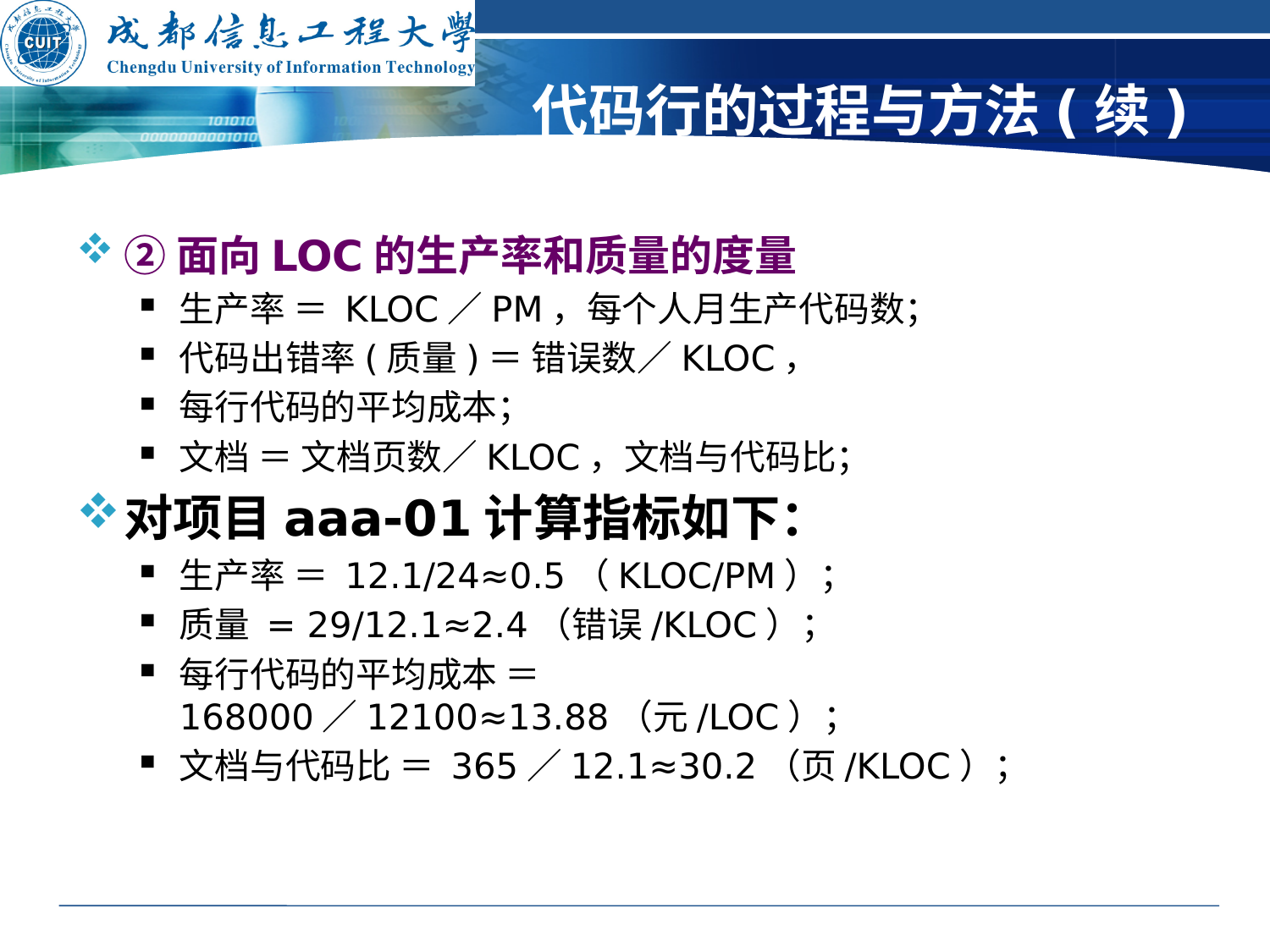

# 代码行的过程与方法(续)
②面向LOC的生产率和质量的度量
生产率 ＝ KLOC／PM，每个人月生产代码数；
代码出错率(质量)＝ 错误数／KLOC，
每行代码的平均成本；
文档 ＝ 文档页数／KLOC，文档与代码比；
对项目aaa-01计算指标如下：
生产率 ＝ 12.1/24≈0.5（KLOC/PM）；
质量 = 29/12.1≈2.4（错误/KLOC）；
每行代码的平均成本 ＝ 168000／12100≈13.88（元/LOC）；
文档与代码比 ＝ 365／12.1≈30.2（页/KLOC）；